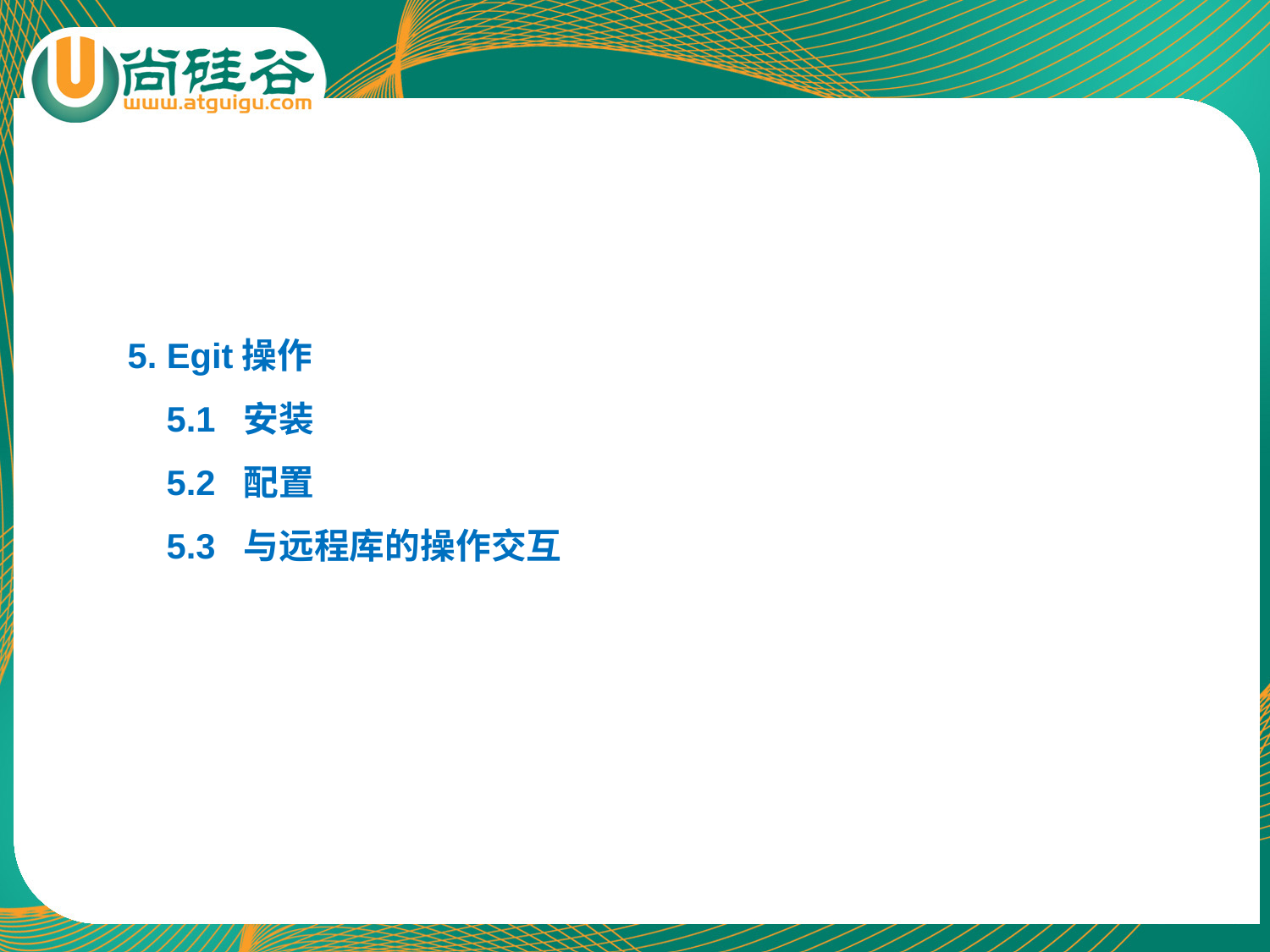

5. Egit操作
    5.1  安装
    5.2  配置
    5.3  与远程库的操作交互